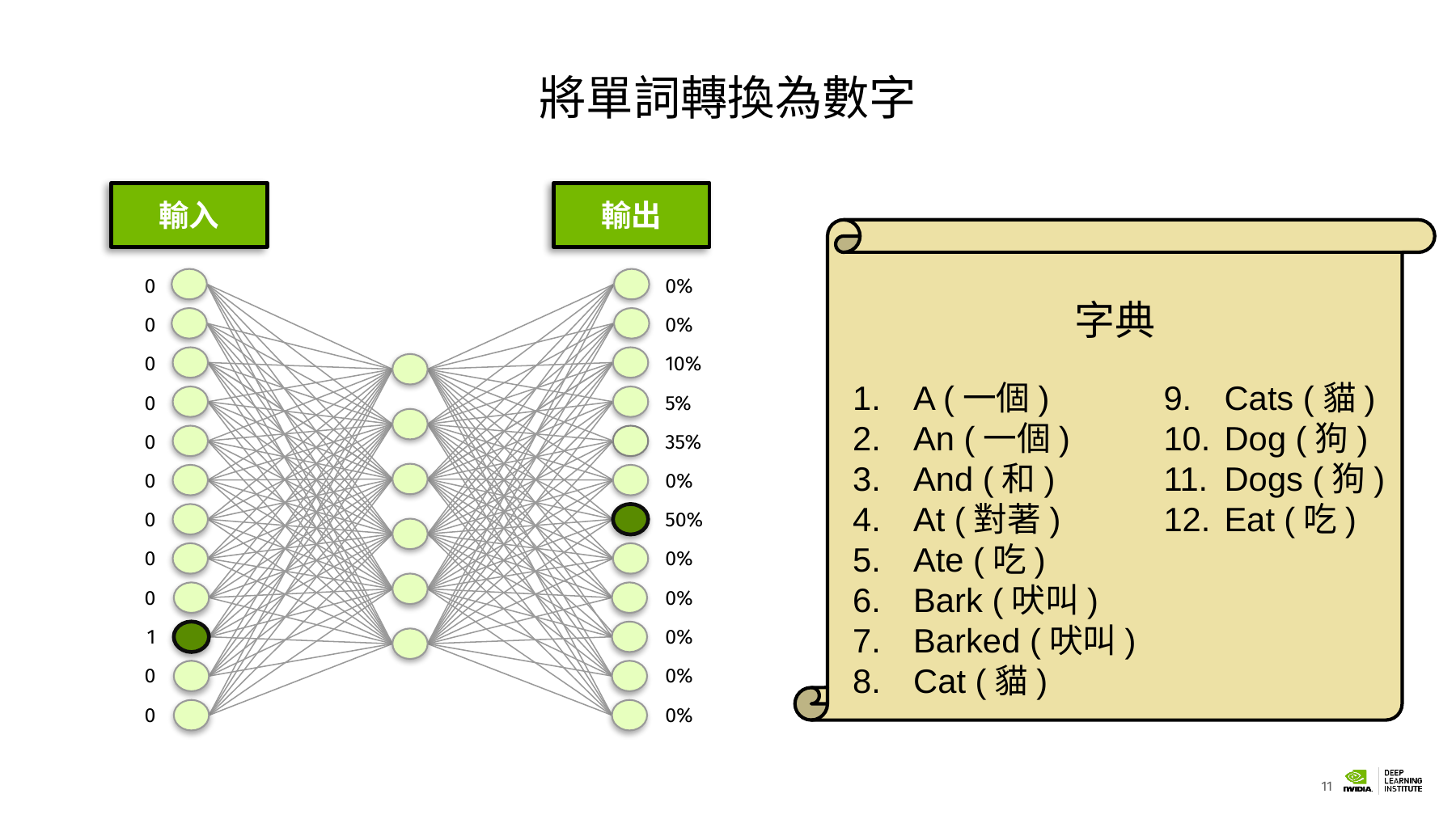

# 將單詞轉換為數字
輸入
輸出

字典

0

0
0

0

0

0

0

0

0

1

0

0

0%
0%
10%
5%
35%
0%
50%
0%
0%
0%
0%
0%
A (一個)
An (一個)
And (和)
At (對著)
Ate (吃)
Bark (吠叫)
Barked (吠叫)
Cat (貓)
Cats (貓)
Dog (狗)
Dogs (狗)
Eat (吃)